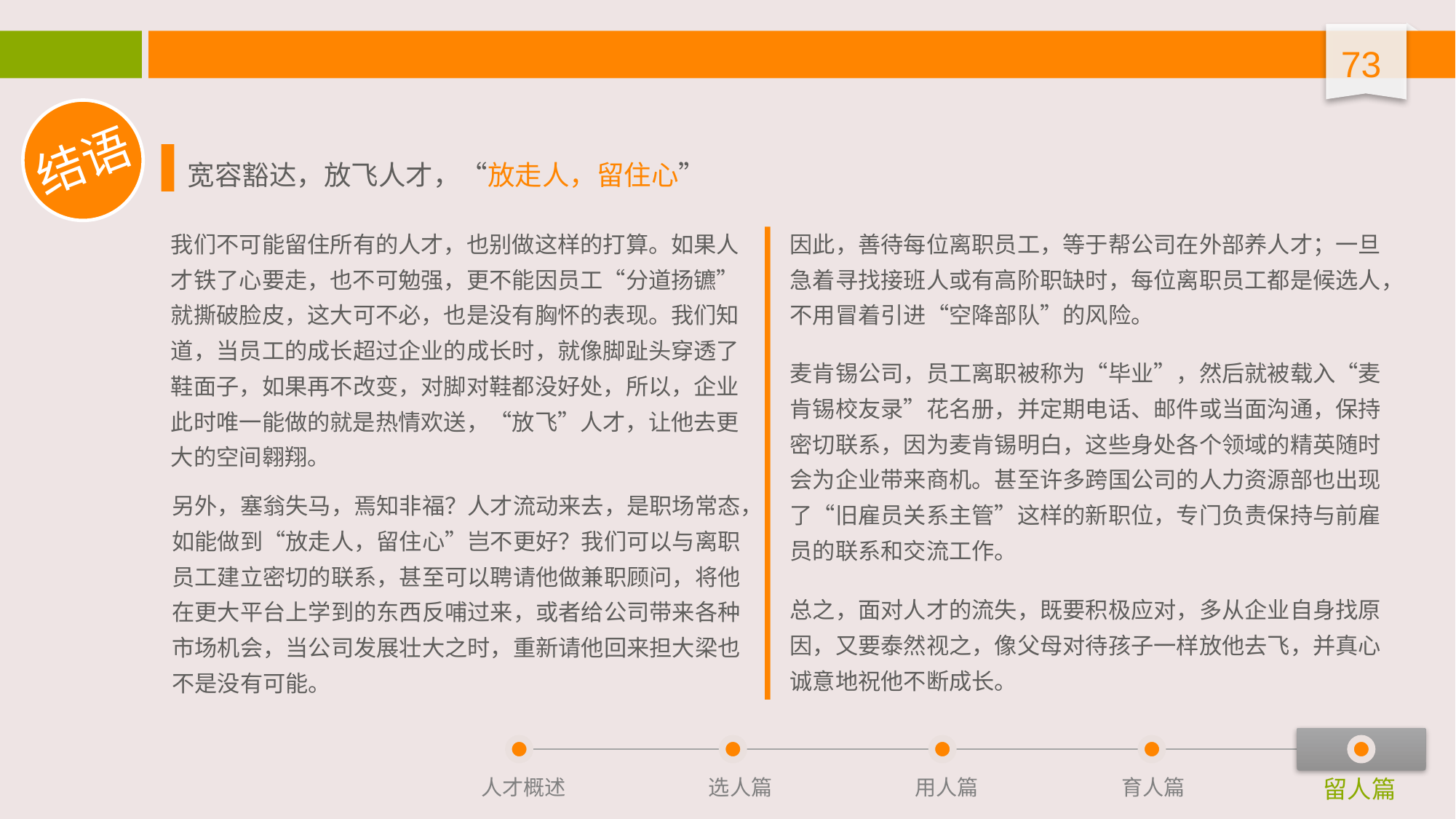

结语
宽容豁达，放飞人才，“放走人，留住心”

我们不可能留住所有的人才，也别做这样的打算。如果人才铁了心要走，也不可勉强，更不能因员工“分道扬镳”就撕破脸皮，这大可不必，也是没有胸怀的表现。我们知道，当员工的成长超过企业的成长时，就像脚趾头穿透了鞋面子，如果再不改变，对脚对鞋都没好处，所以，企业此时唯一能做的就是热情欢送，“放飞”人才，让他去更大的空间翱翔。
因此，善待每位离职员工，等于帮公司在外部养人才；一旦急着寻找接班人或有高阶职缺时，每位离职员工都是候选人，不用冒着引进“空降部队”的风险。

麦肯锡公司，员工离职被称为“毕业”，然后就被载入“麦肯锡校友录”花名册，并定期电话、邮件或当面沟通，保持密切联系，因为麦肯锡明白，这些身处各个领域的精英随时会为企业带来商机。甚至许多跨国公司的人力资源部也出现了“旧雇员关系主管”这样的新职位，专门负责保持与前雇员的联系和交流工作。
另外，塞翁失马，焉知非福？人才流动来去，是职场常态，如能做到“放走人，留住心”岂不更好？我们可以与离职员工建立密切的联系，甚至可以聘请他做兼职顾问，将他在更大平台上学到的东西反哺过来，或者给公司带来各种市场机会，当公司发展壮大之时，重新请他回来担大梁也不是没有可能。
总之，面对人才的流失，既要积极应对，多从企业自身找原因，又要泰然视之，像父母对待孩子一样放他去飞，并真心诚意地祝他不断成长。